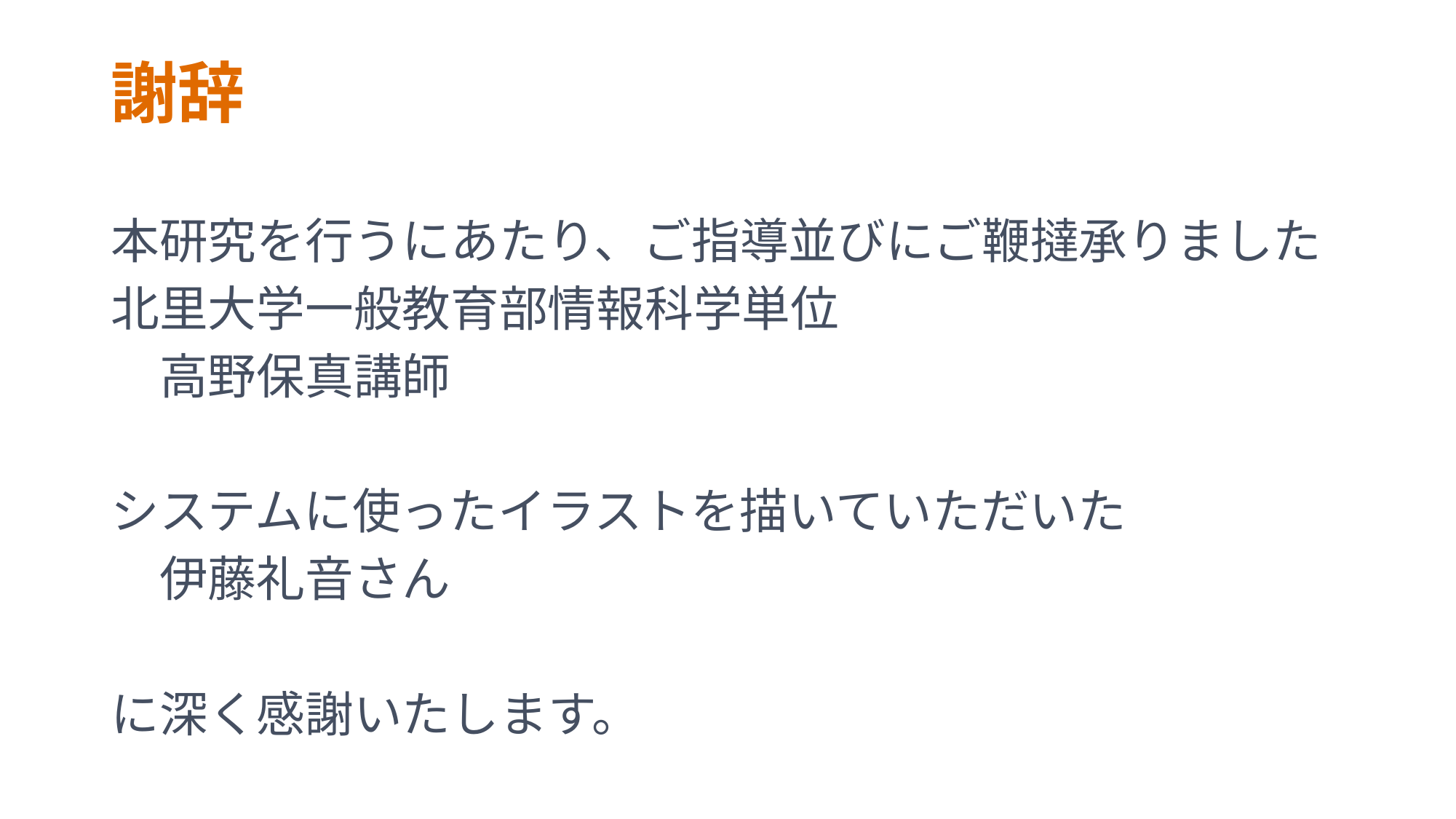

# 謝辞
本研究を行うにあたり、ご指導並びにご鞭撻承りました
北里大学一般教育部情報科学単位
　高野保真講師

システムに使ったイラストを描いていただいた
　伊藤礼音さん

に深く感謝いたします。